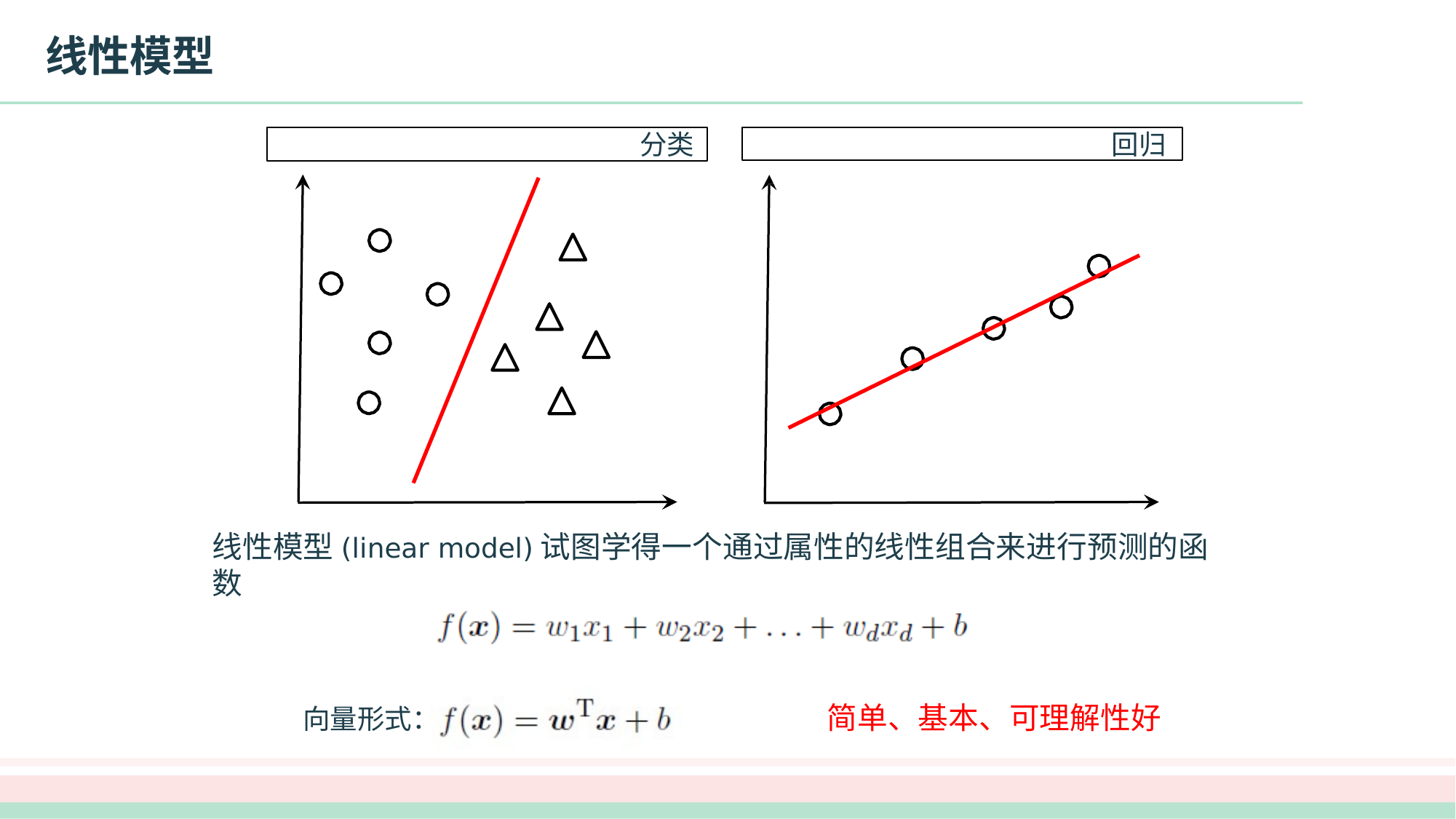

# 线性模型
回归
分类

线性模型(linear model)试图学得一个通过属性的线性组合来进行预测的函数

简单、基本、可理解性好
向量形式：